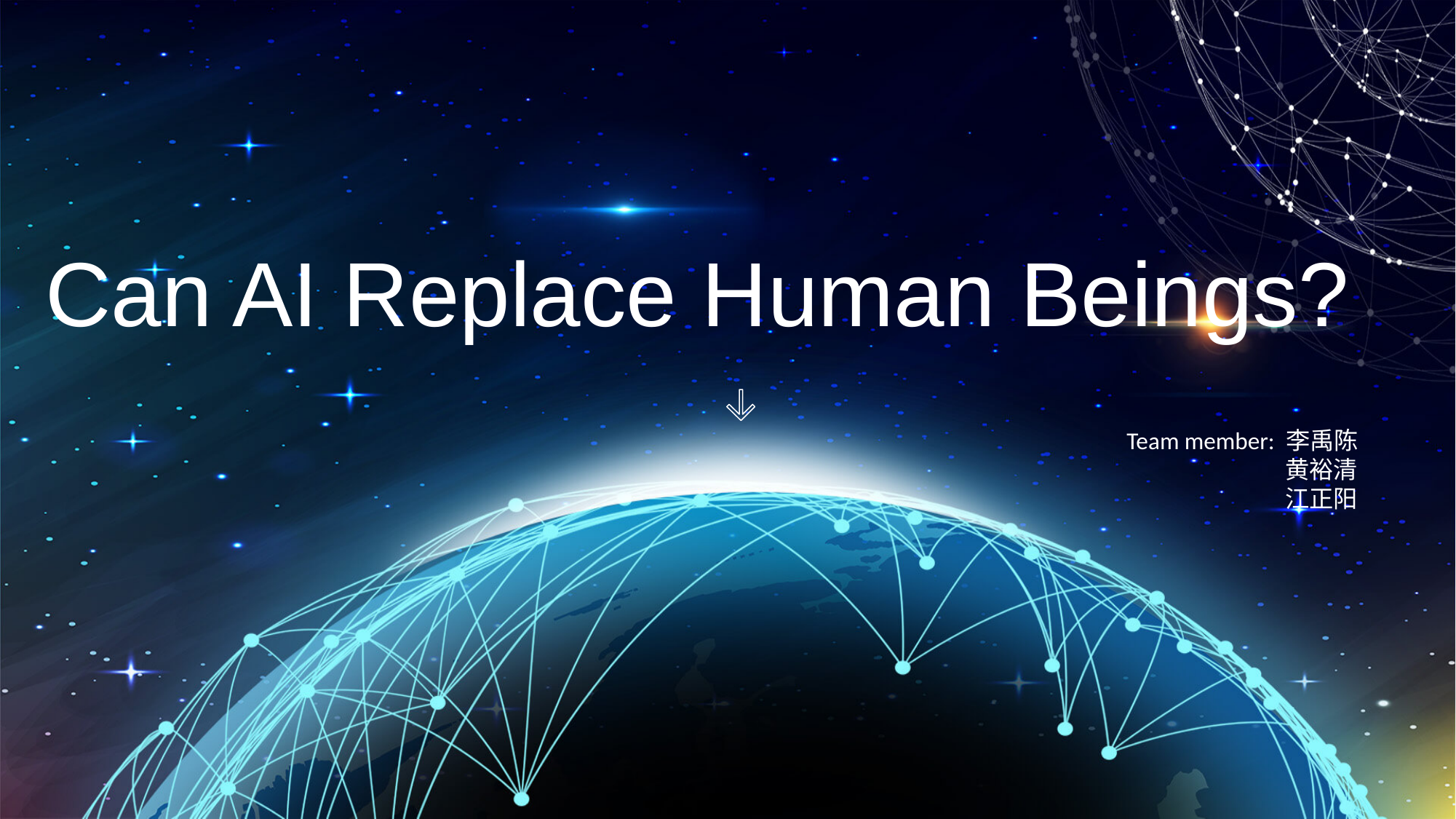

Can AI Replace Human Beings?

Team member: 李禹陈
                            黄裕清
                            江正阳